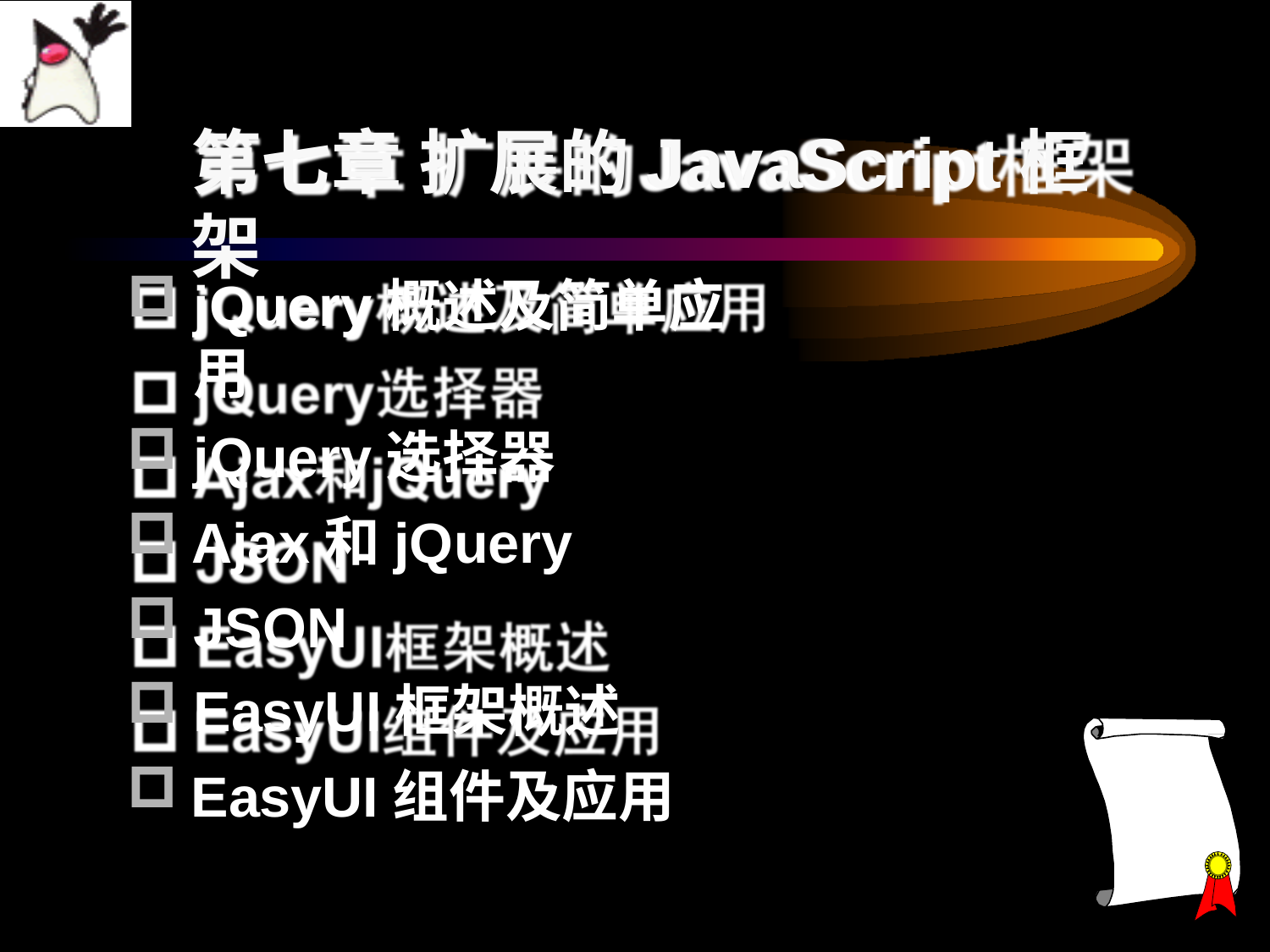

# 第七章 扩展的JavaScript框架

jQuery概述及简单应用
jQuery选择器
Ajax和jQuery
JSON
EasyUI框架概述
EasyUI组件及应用